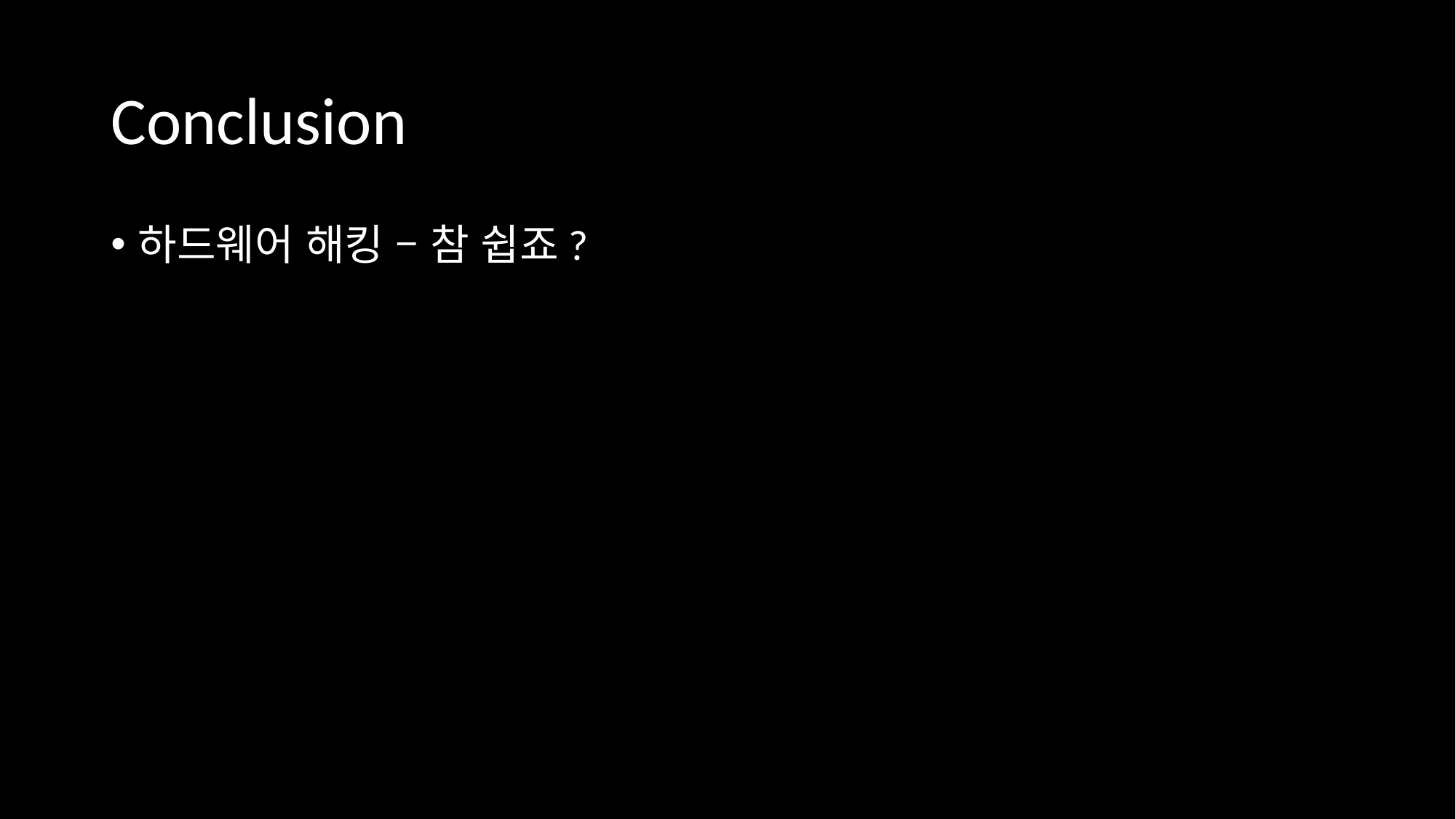

# Conclusion
하드웨어 해킹 – 참 쉽죠?